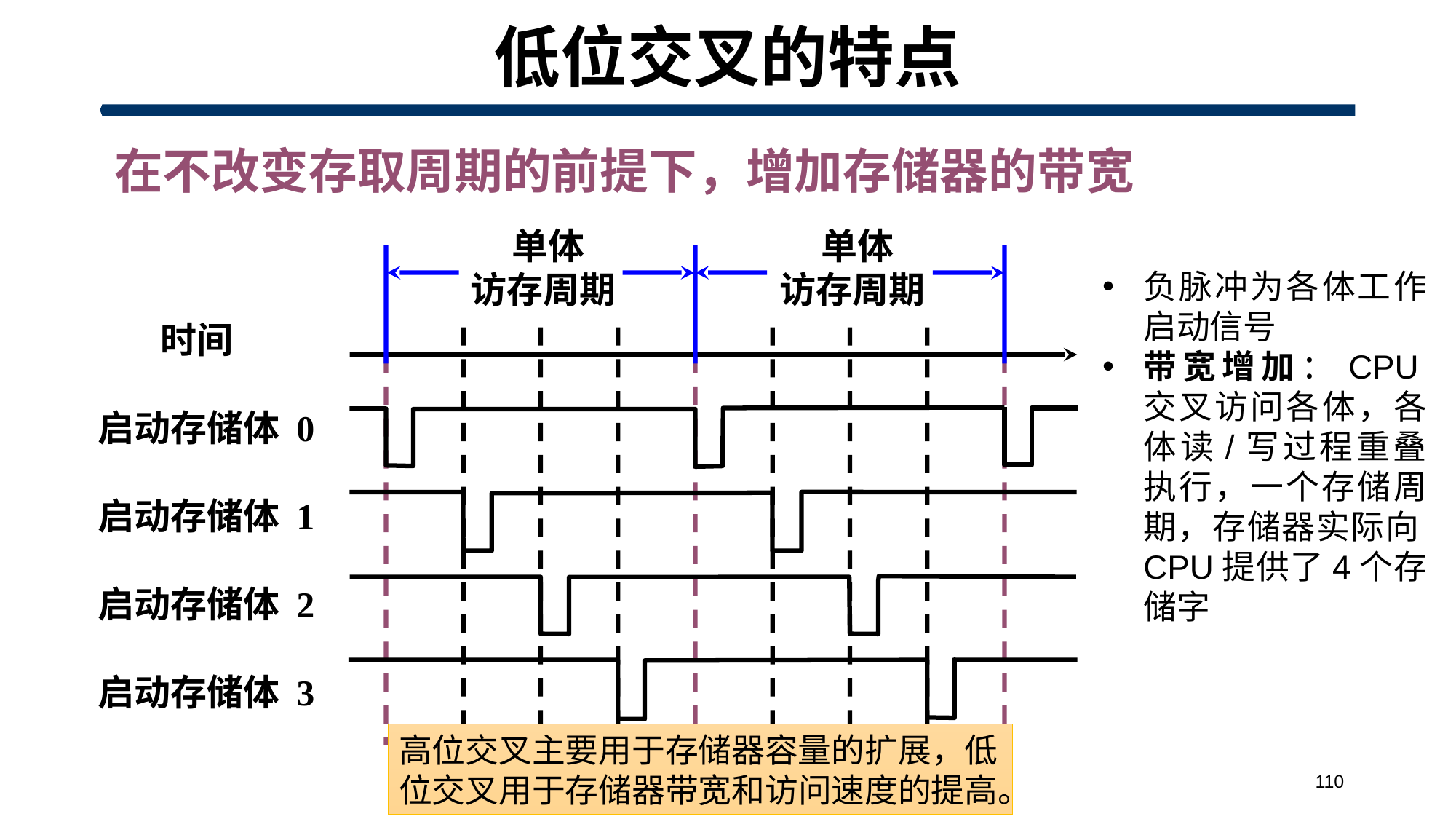

# 低位交叉的特点
在不改变存取周期的前提下，增加存储器的带宽
    单体
访存周期
    单体
访存周期

负脉冲为各体工作启动信号
带宽增加：CPU交叉访问各体，各体读/写过程重叠执行，一个存储周期，存储器实际向CPU提供了4个存储字
时间

启动存储体 0

启动存储体 1

启动存储体 2

启动存储体 3
高位交叉主要用于存储器容量的扩展，低位交叉用于存储器带宽和访问速度的提高。
110